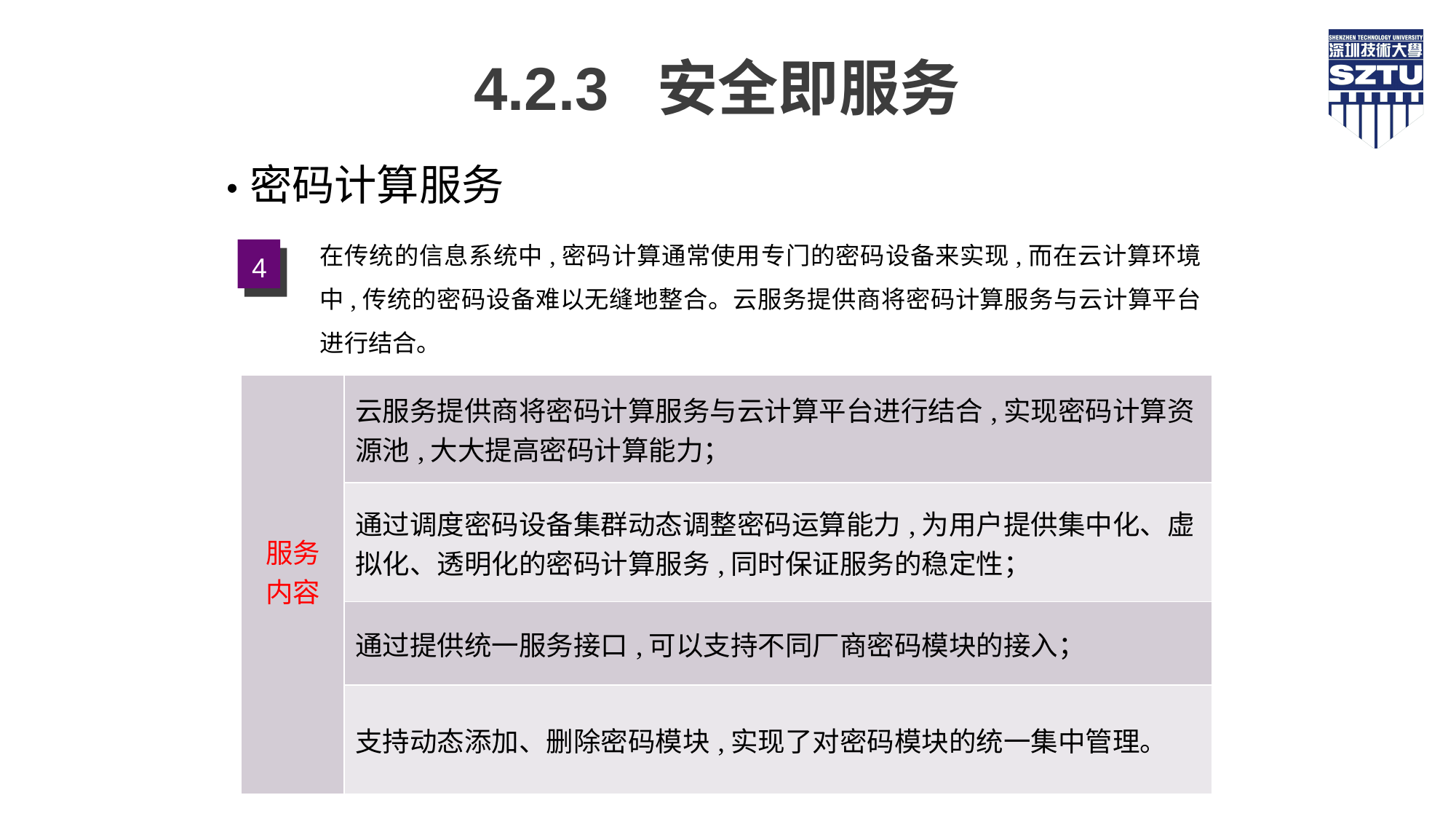

4.2.3  安全即服务
密码计算服务

在传统的信息系统中,密码计算通常使用专门的密码设备来实现,而在云计算环境中,传统的密码设备难以无缝地整合。云服务提供商将密码计算服务与云计算平台进行结合。
 4

| 服务 内容 | 云服务提供商将密码计算服务与云计算平台进行结合,实现密码计算资源池,大大提高密码计算能力； |
| --- | --- |
|  | 通过调度密码设备集群动态调整密码运算能力,为用户提供集中化、虚拟化、透明化的密码计算服务,同时保证服务的稳定性； |
|  | 通过提供统一服务接口,可以支持不同厂商密码模块的接入； |
|  | 支持动态添加、删除密码模块,实现了对密码模块的统一集中管理。 |